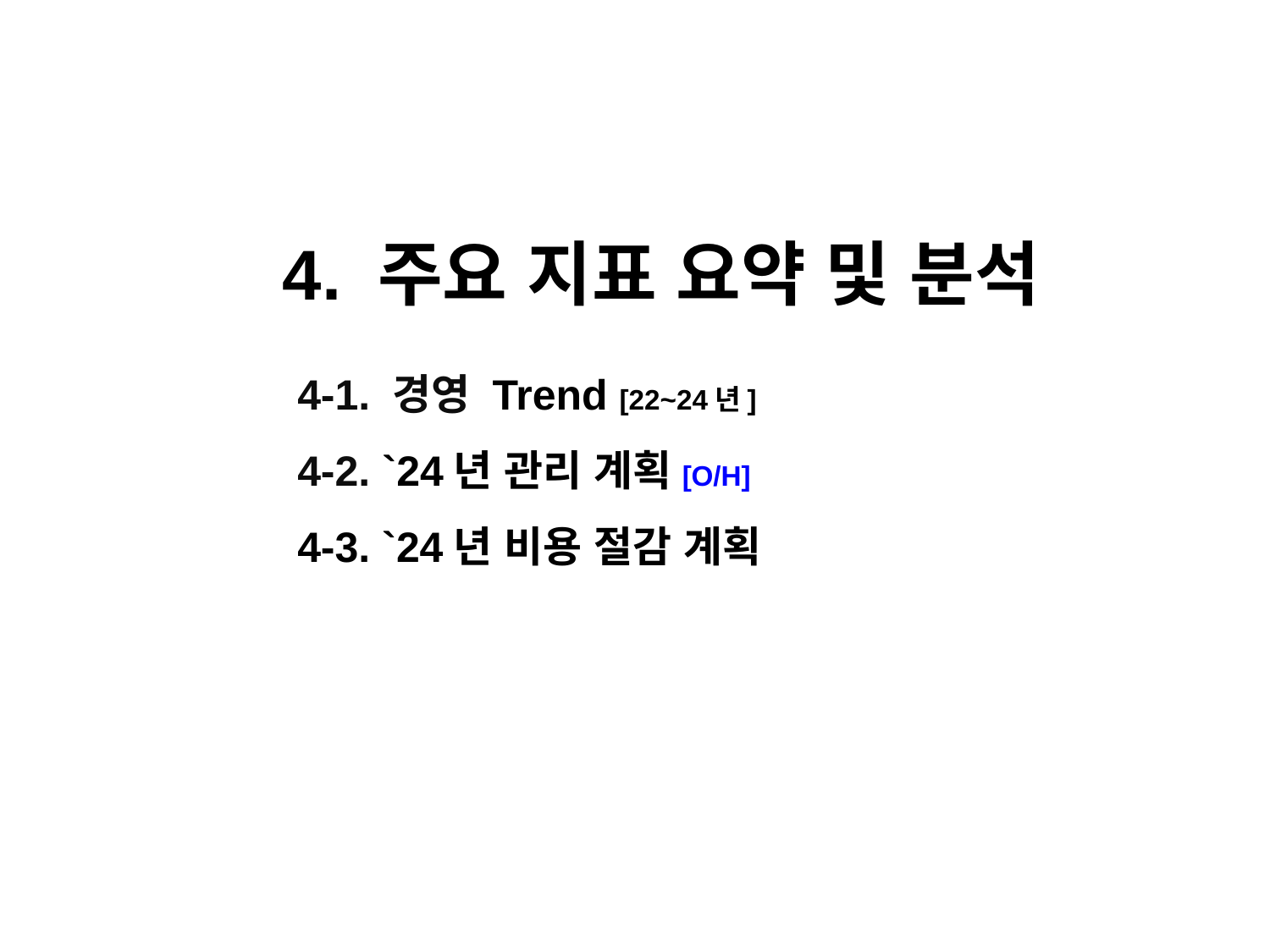

4. 주요 지표 요약 및 분석
4-1. 경영 Trend [22~24년]
4-2. `24년 관리 계획[O/H]
4-3. `24년 비용 절감 계획